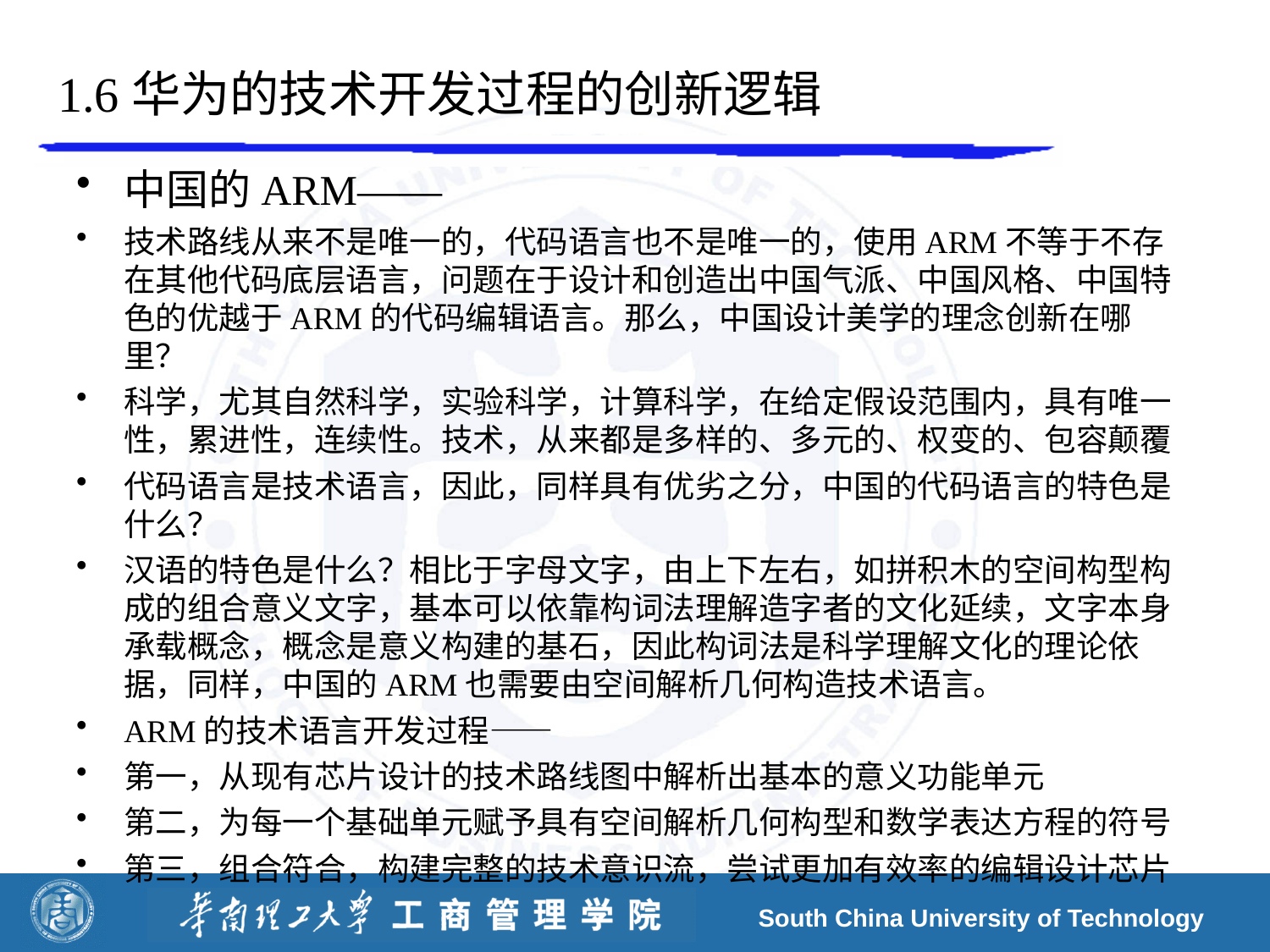

# 1.6华为的技术开发过程的创新逻辑
中国的ARM——
技术路线从来不是唯一的，代码语言也不是唯一的，使用ARM不等于不存在其他代码底层语言，问题在于设计和创造出中国气派、中国风格、中国特色的优越于ARM的代码编辑语言。那么，中国设计美学的理念创新在哪里？
科学，尤其自然科学，实验科学，计算科学，在给定假设范围内，具有唯一性，累进性，连续性。技术，从来都是多样的、多元的、权变的、包容颠覆
代码语言是技术语言，因此，同样具有优劣之分，中国的代码语言的特色是什么？
汉语的特色是什么？相比于字母文字，由上下左右，如拼积木的空间构型构成的组合意义文字，基本可以依靠构词法理解造字者的文化延续，文字本身承载概念，概念是意义构建的基石，因此构词法是科学理解文化的理论依据，同样，中国的ARM也需要由空间解析几何构造技术语言。
ARM的技术语言开发过程——
第一，从现有芯片设计的技术路线图中解析出基本的意义功能单元
第二，为每一个基础单元赋予具有空间解析几何构型和数学表达方程的符号
第三，组合符合，构建完整的技术意识流，尝试更加有效率的编辑设计芯片
South China University of Technology